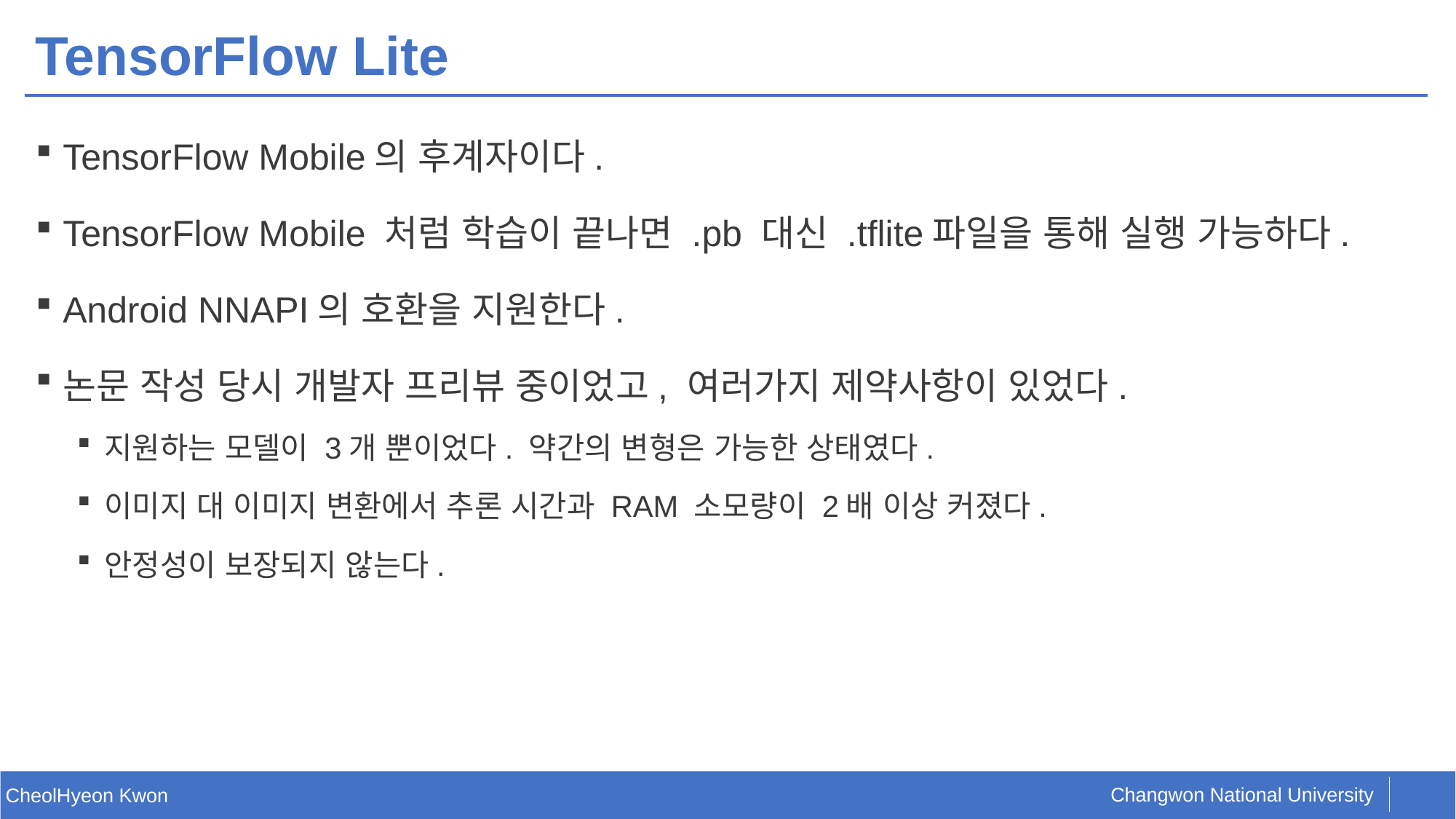

# TensorFlow Lite
TensorFlow Mobile의 후계자이다.
TensorFlow Mobile 처럼 학습이 끝나면 .pb 대신 .tflite파일을 통해 실행 가능하다.
Android NNAPI의 호환을 지원한다.
논문 작성 당시 개발자 프리뷰 중이었고, 여러가지 제약사항이 있었다.
지원하는 모델이 3개 뿐이었다. 약간의 변형은 가능한 상태였다.
이미지 대 이미지 변환에서 추론 시간과 RAM 소모량이 2배 이상 커졌다.
안정성이 보장되지 않는다.